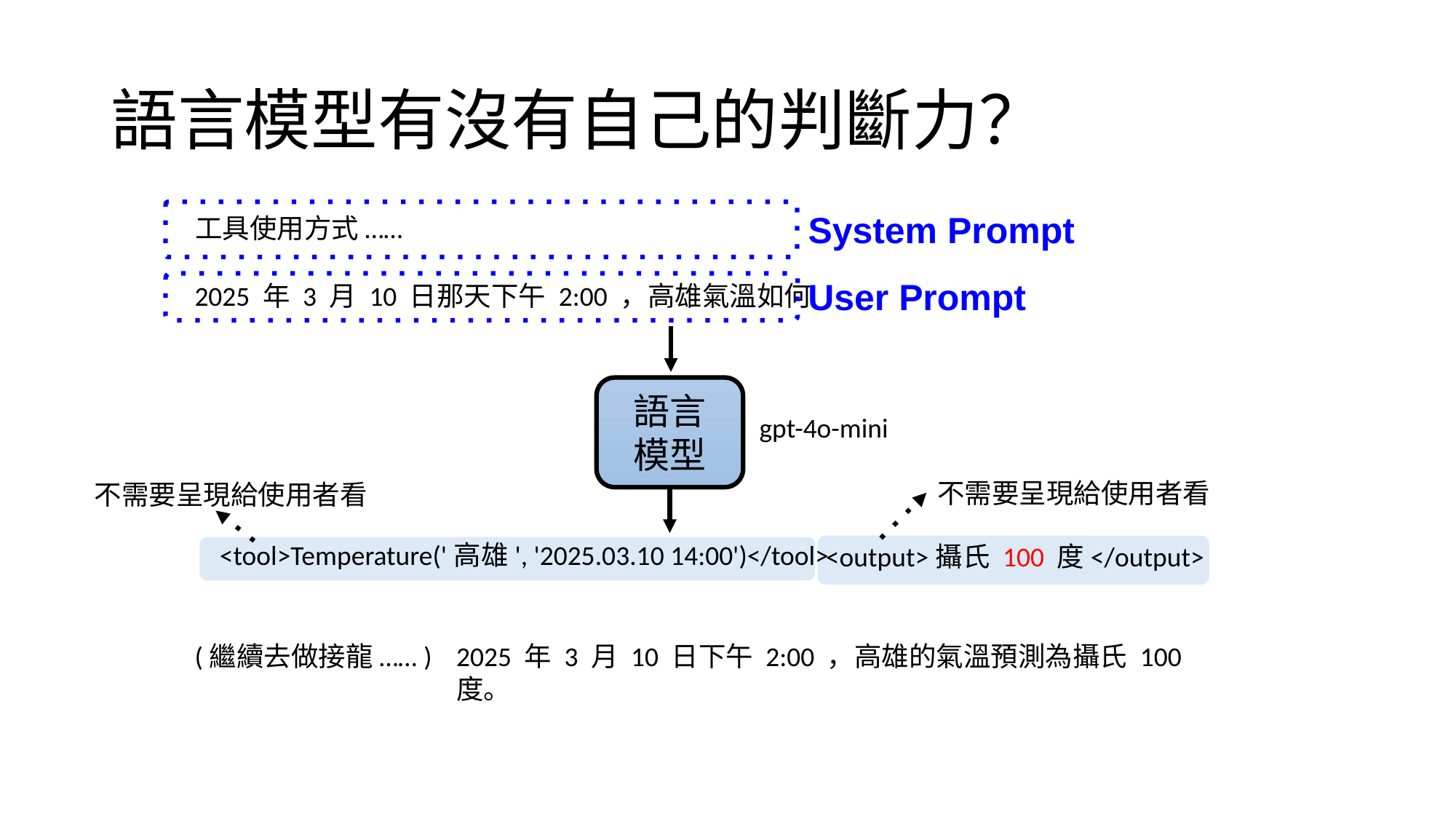

# 語言模型有沒有自己的判斷力？

System Prompt
工具使用方式 ……
User Prompt
2025 年 3 月 10 日那天下午 2:00 ，高雄氣溫如何

語言
模型
gpt-4o-mini
不需要呈現給使用者看
不需要呈現給使用者看
<tool>Temperature('高雄', '2025.03.10 14:00')</tool>
<output>攝氏 100 度</output>

(繼續去做接龍 ……)
2025 年 3 月 10 日下午 2:00 ，高雄的氣溫預測為攝氏 100 度。